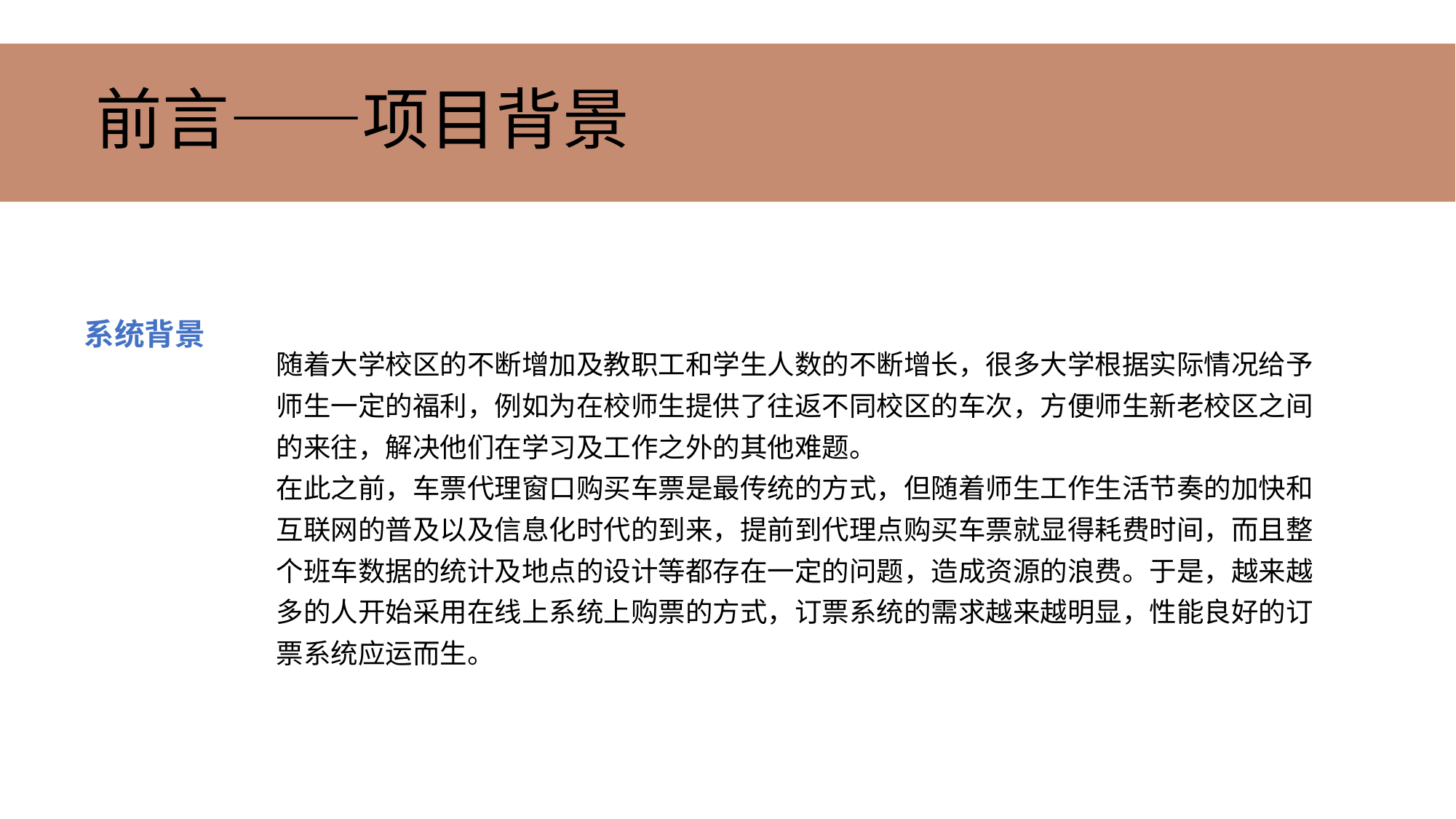

# 前言——项目背景
系统背景
随着大学校区的不断增加及教职工和学生人数的不断增长，很多大学根据实际情况给予师生一定的福利，例如为在校师生提供了往返不同校区的车次，方便师生新老校区之间的来往，解决他们在学习及工作之外的其他难题。
在此之前，车票代理窗口购买车票是最传统的方式，但随着师生工作生活节奏的加快和互联网的普及以及信息化时代的到来，提前到代理点购买车票就显得耗费时间，而且整个班车数据的统计及地点的设计等都存在一定的问题，造成资源的浪费。于是，越来越多的人开始采用在线上系统上购票的方式，订票系统的需求越来越明显，性能良好的订票系统应运而生。